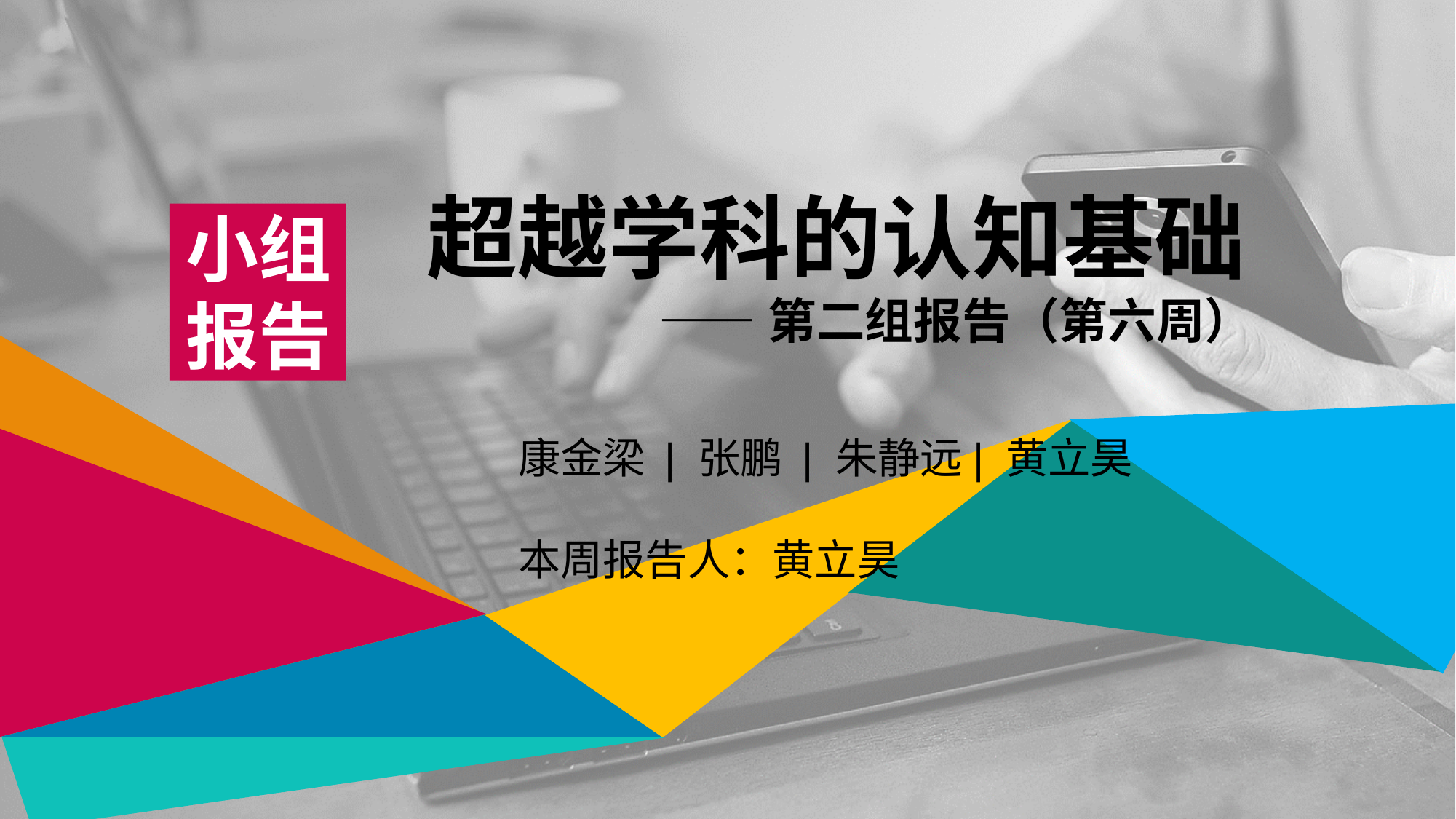

超越学科的认知基础
——第二组报告（第六周）
小组报告

康金梁 | 张鹏 | 朱静远| 黄立昊
本周报告人：黄立昊